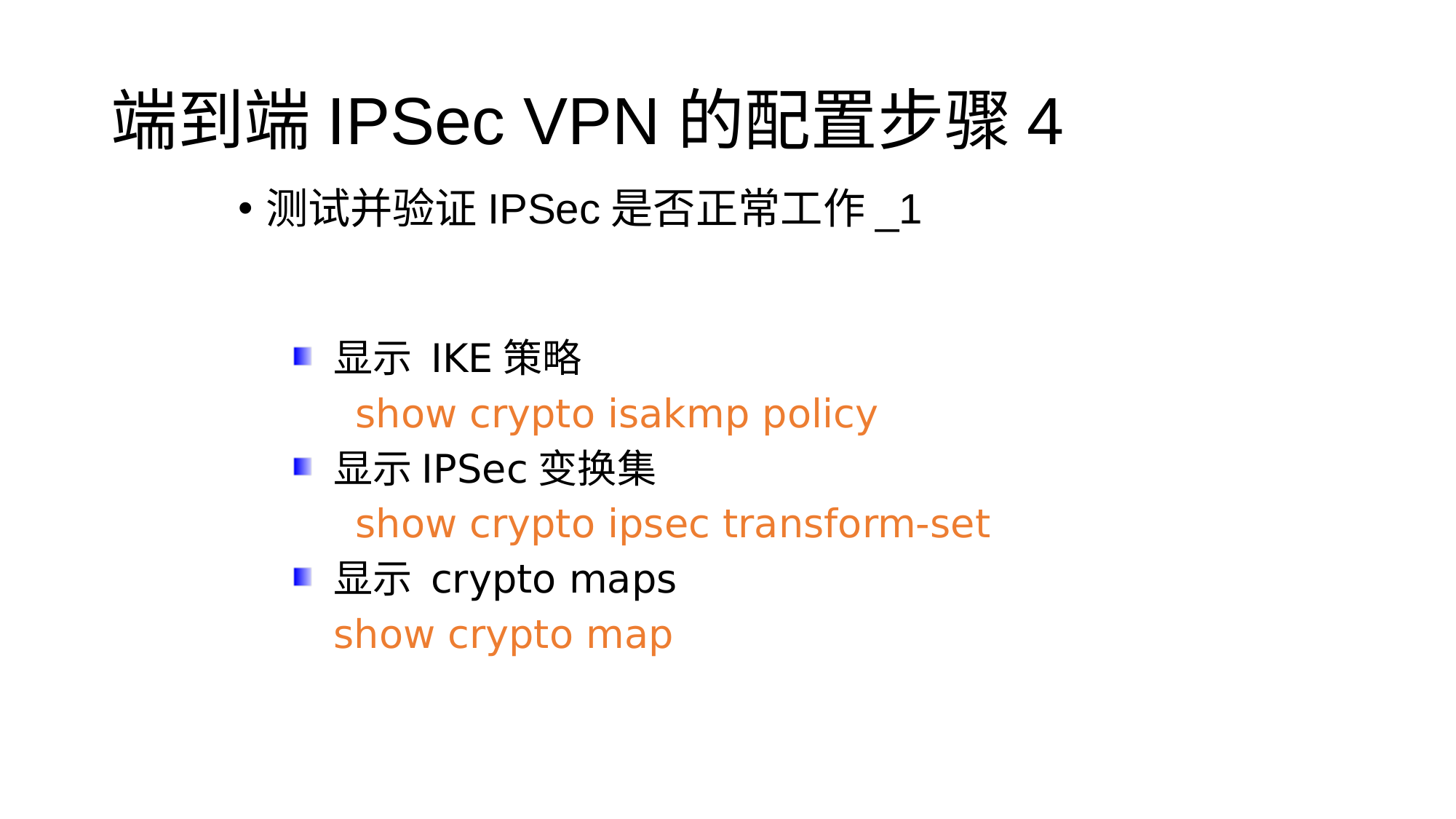

# 端到端IPSec VPN的配置步骤4
测试并验证IPSec是否正常工作_1
显示 IKE策略
     show crypto isakmp policy
显示IPSec变换集
     show crypto ipsec transform-set
显示 crypto maps
	show crypto map